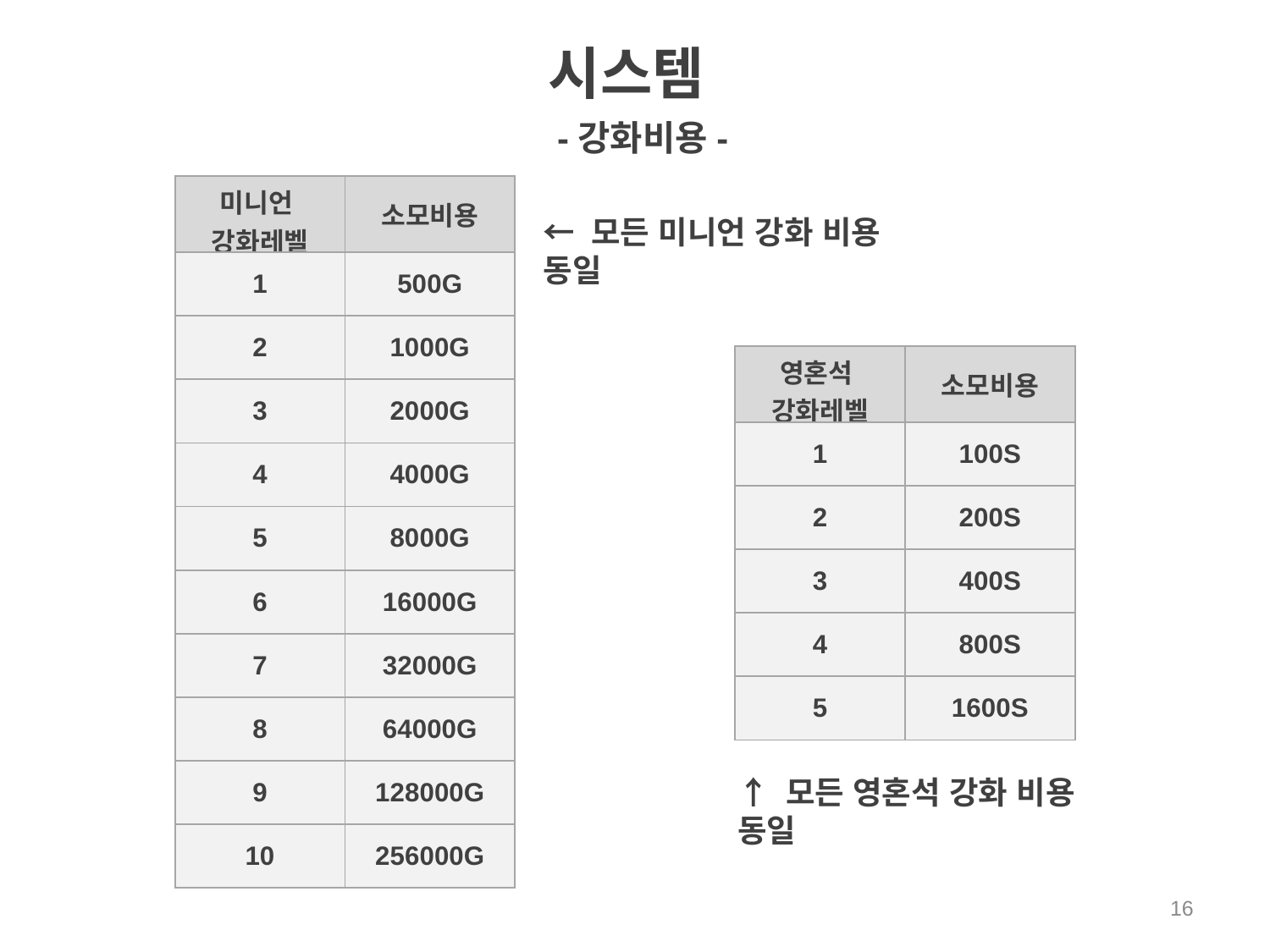

시스템
-강화비용-
| 미니언 강화레벨 | 소모비용 |
| --- | --- |
| 1 | 500G |
| 2 | 1000G |
| 3 | 2000G |
| 4 | 4000G |
| 5 | 8000G |
| 6 | 16000G |
| 7 | 32000G |
| 8 | 64000G |
| 9 | 128000G |
| 10 | 256000G |
← 모든 미니언 강화 비용 동일
| 영혼석 강화레벨 | 소모비용 |
| --- | --- |
| 1 | 100S |
| 2 | 200S |
| 3 | 400S |
| 4 | 800S |
| 5 | 1600S |
↑ 모든 영혼석 강화 비용 동일
16